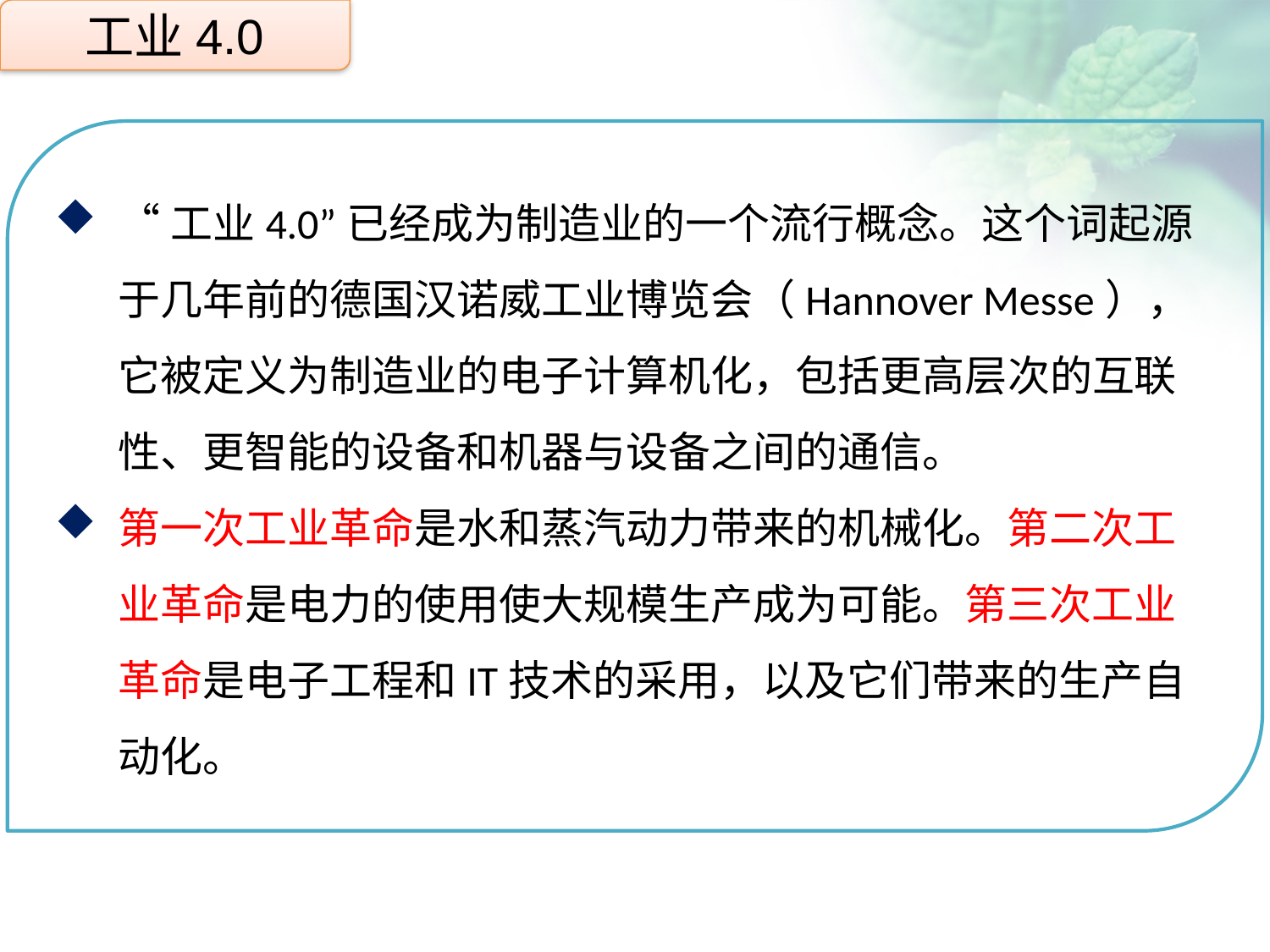

工业4.0
“工业4.0”已经成为制造业的一个流行概念。这个词起源于几年前的德国汉诺威工业博览会（Hannover Messe），它被定义为制造业的电子计算机化，包括更高层次的互联性、更智能的设备和机器与设备之间的通信。
第一次工业革命是水和蒸汽动力带来的机械化。第二次工业革命是电力的使用使大规模生产成为可能。第三次工业革命是电子工程和IT技术的采用，以及它们带来的生产自动化。
点击添加文本
点击添加文本
点击添加文本
点击添加文本